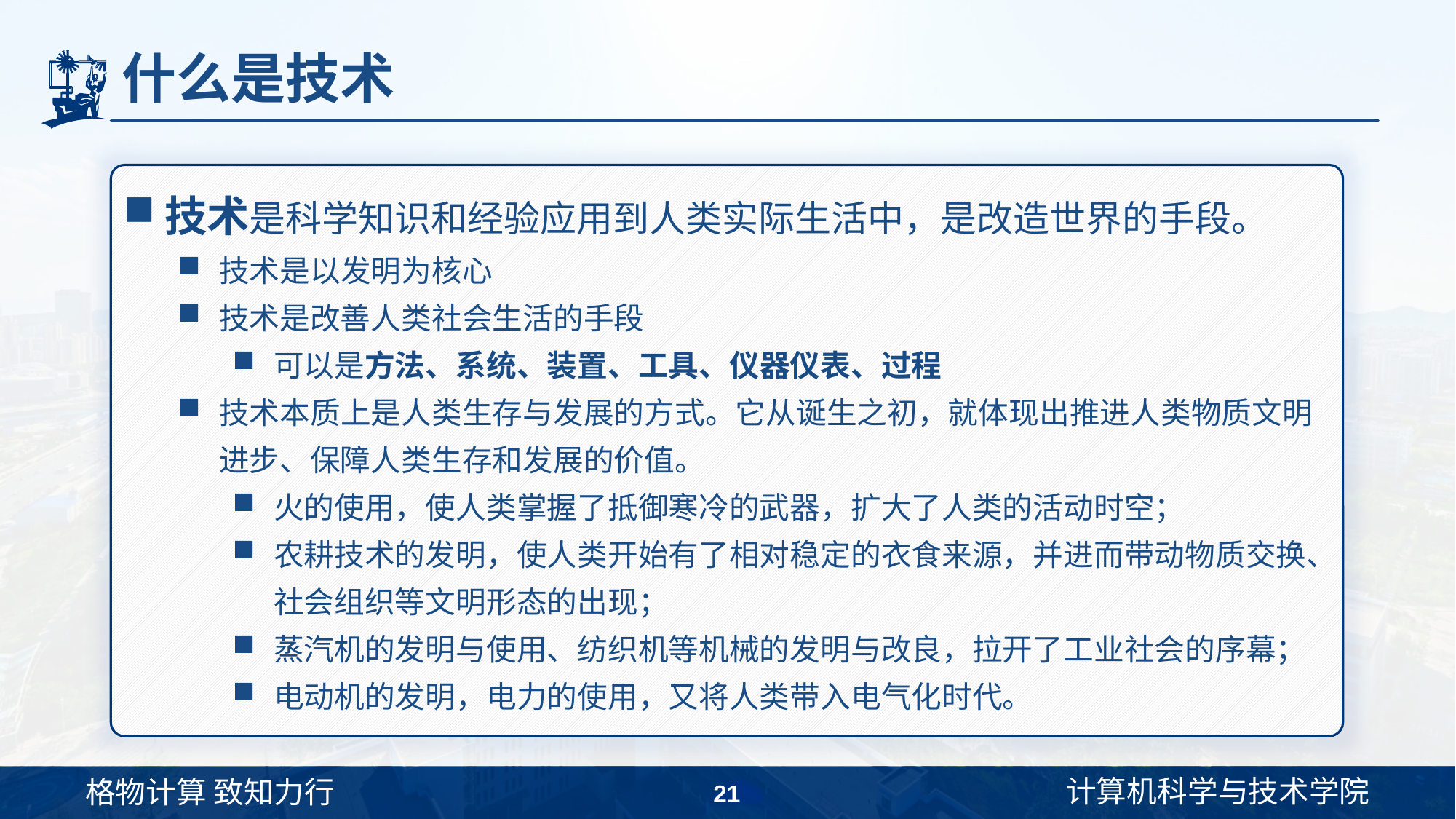

# 什么是技术
技术是科学知识和经验应用到人类实际生活中，是改造世界的手段。
技术是以发明为核心
技术是改善人类社会生活的手段
可以是方法、系统、装置、工具、仪器仪表、过程
技术本质上是人类生存与发展的方式。它从诞生之初，就体现出推进人类物质文明进步、保障人类生存和发展的价值。
火的使用，使人类掌握了抵御寒冷的武器，扩大了人类的活动时空；
农耕技术的发明，使人类开始有了相对稳定的衣食来源，并进而带动物质交换、社会组织等文明形态的出现；
蒸汽机的发明与使用、纺织机等机械的发明与改良，拉开了工业社会的序幕；
电动机的发明，电力的使用，又将人类带入电气化时代。
21